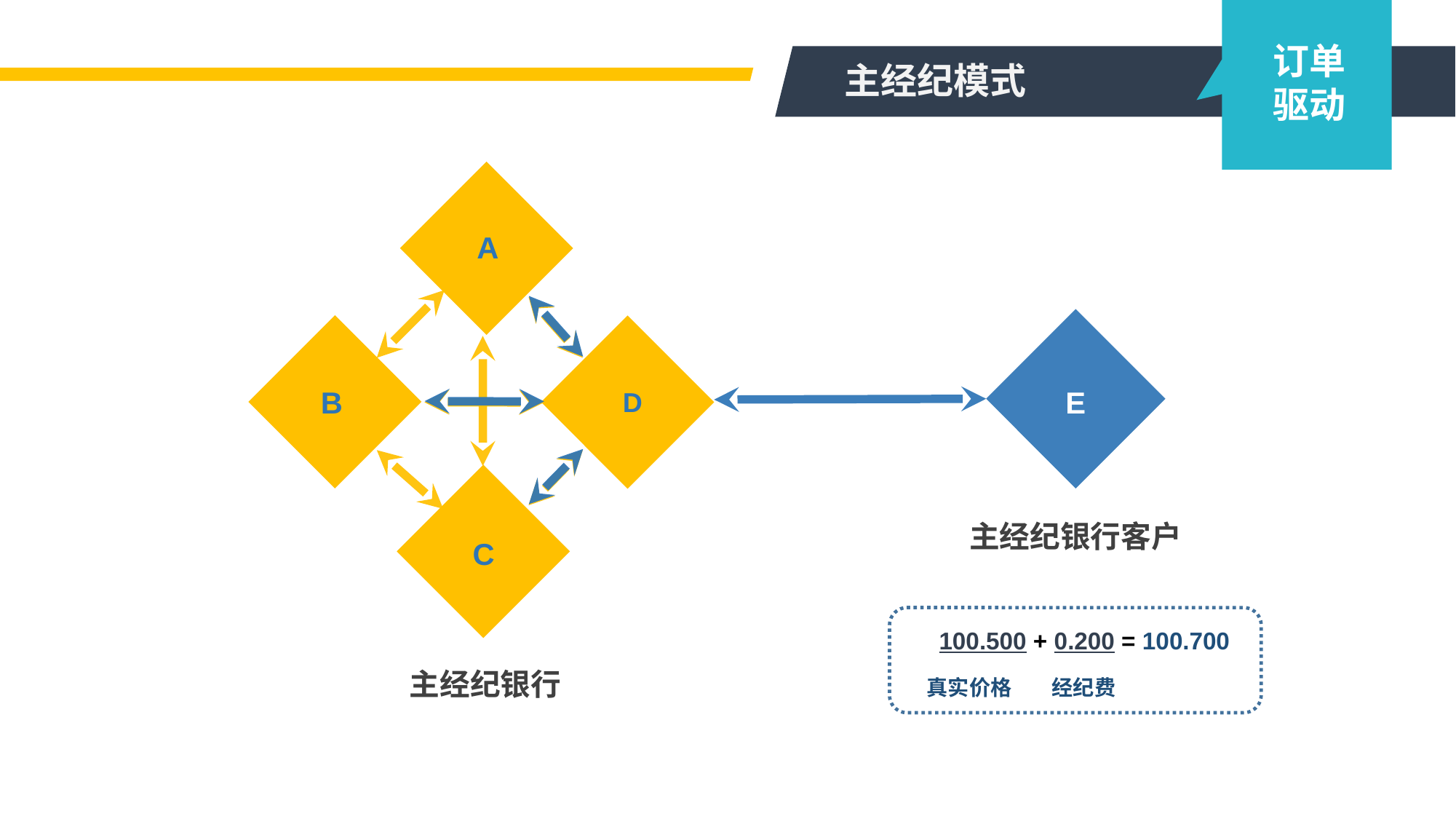

订单
驱动

主经纪模式

A

E
主经纪银行客户
B
D
C

100.500 + 0.200 = 100.700
真实价格
经纪费
主经纪银行